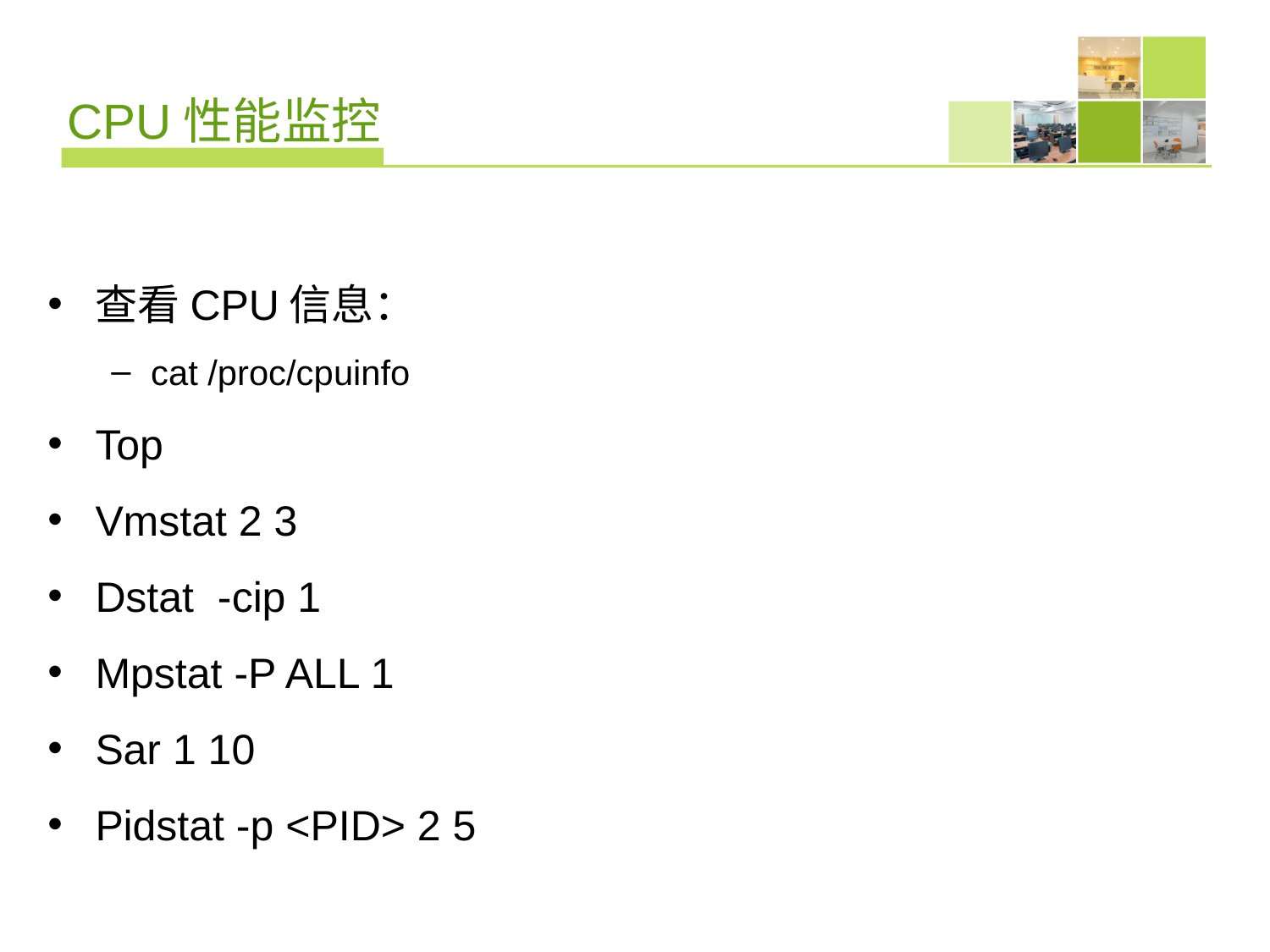

# CPU性能监控
查看CPU信息：
cat /proc/cpuinfo
Top
Vmstat 2 3
Dstat  -cip 1
Mpstat -P ALL 1
Sar 1 10
Pidstat -p <PID> 2 5